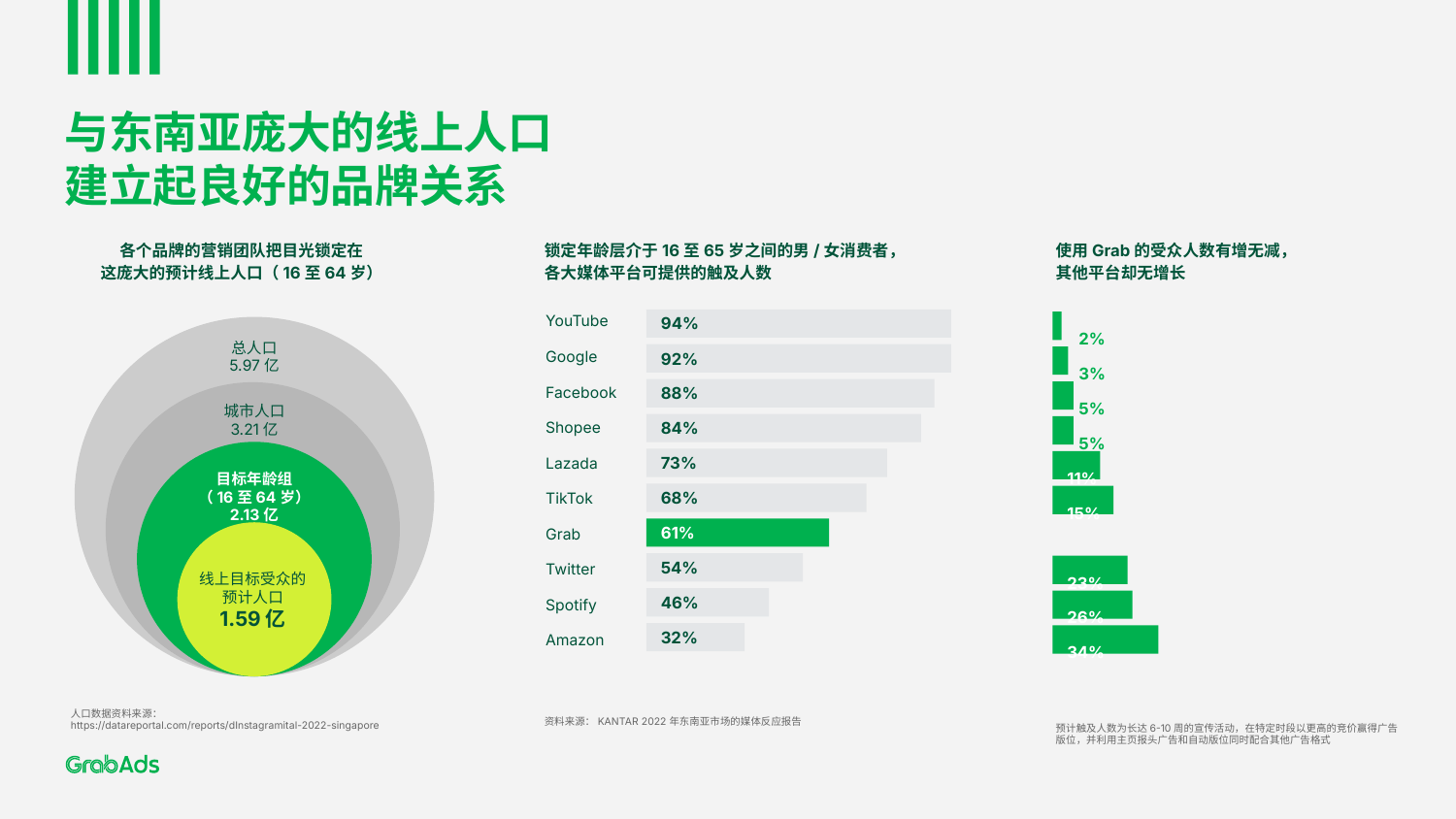

与东南亚庞大的线上人口
建立起良好的品牌关系
各个品牌的营销团队把目光锁定在
这庞大的预计线上人口（16至64岁）
锁定年龄层介于16至65岁之间的男/女消费者，
各大媒体平台可提供的触及人数
使用Grab的受众人数有增无减，
其他平台却无增长
   2%
   3%
   5%
   5%
11%
15%

23%
26%
34%
YouTube
94%

Google
92%

总人口
5.97亿
88%
Facebook

城市人口
3.21亿
84%
Shopee

73%
Lazada

68%
TikTok

目标年龄组
（16至64岁）
2.13亿
61%
Grab

54%

Twitter
46%

Spotify
线上目标受众的
预计人口
1.59亿
32%

Amazon
人口数据资料来源：
https://datareportal.com/reports/dInstagramital-2022-singapore
资料来源：KANTAR 2022年东南亚市场的媒体反应报告
预计触及人数为长达6-10周的宣传活动，在特定时段以更高的竞价赢得广告版位，并利用主页报头广告和自动版位同时配合其他广告格式